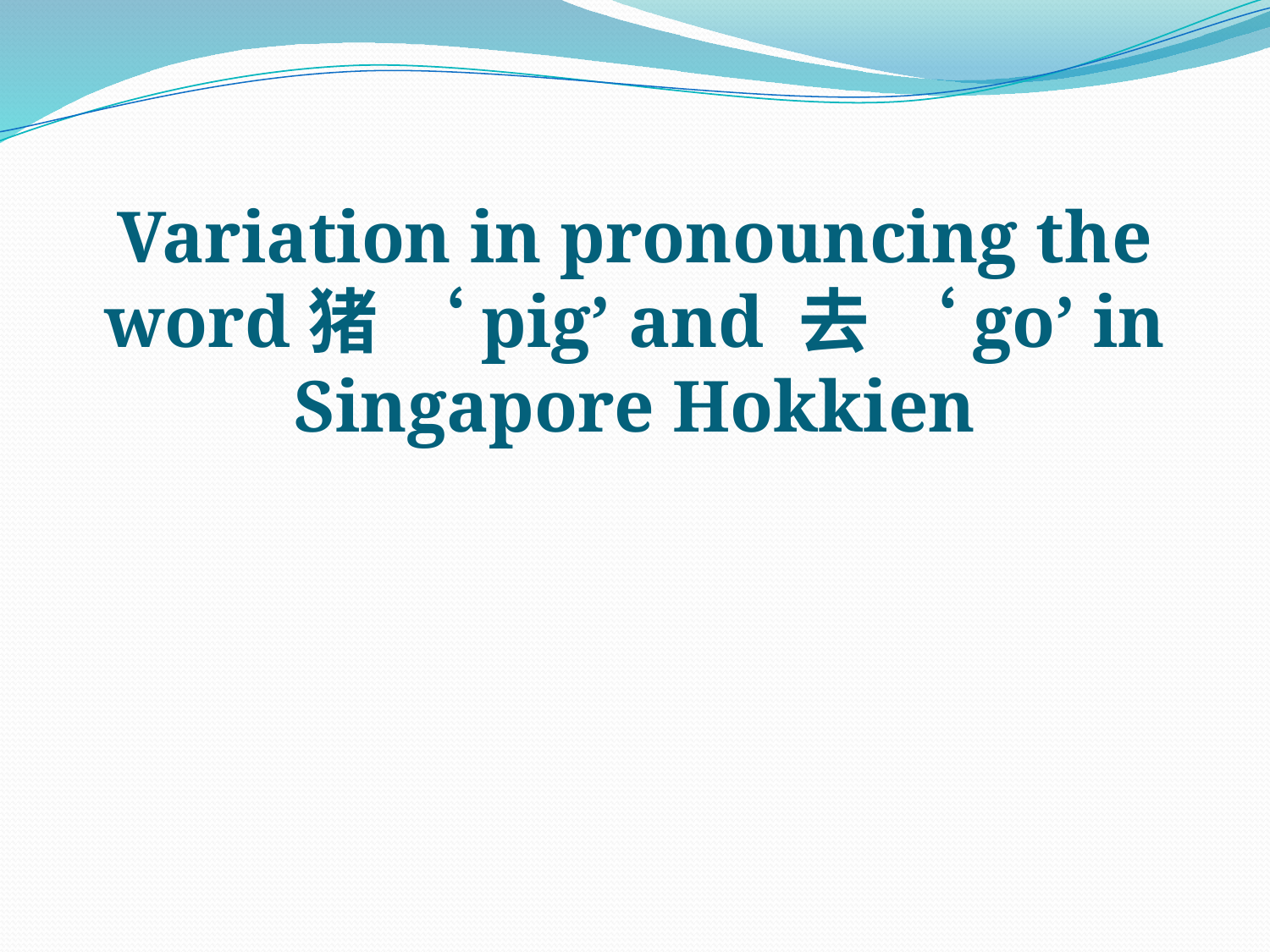

# Variation in pronouncing the word猪 ‘pig’ and 去 ‘go’ in Singapore Hokkien